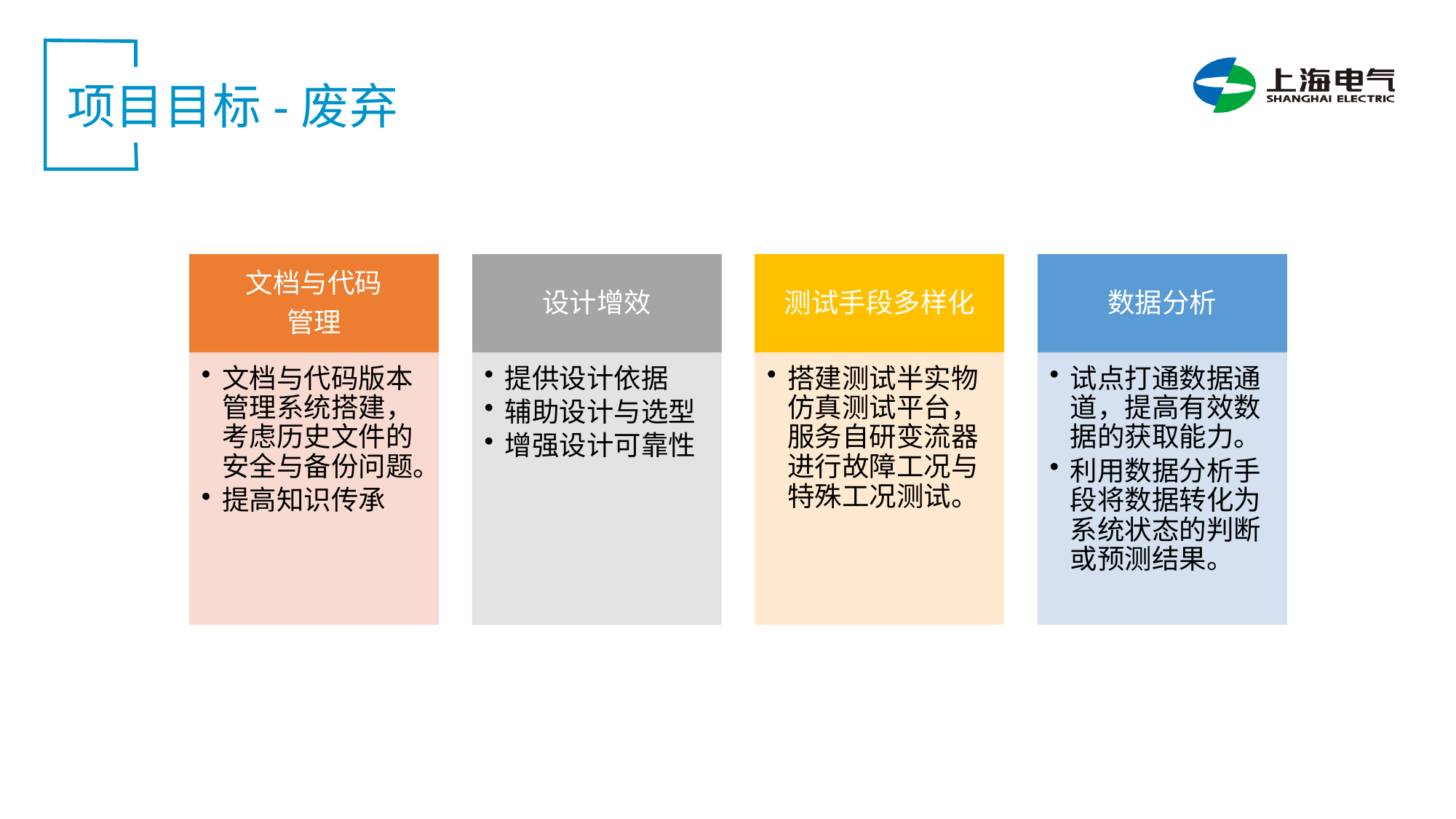

项目目标-废弃
文档与代码
管理
文档与代码版本管理系统搭建，考虑历史文件的安全与备份问题。
提高知识传承
设计增效
提供设计依据
辅助设计与选型
增强设计可靠性
测试手段多样化
搭建测试半实物仿真测试平台，服务自研变流器进行故障工况与特殊工况测试。
数据分析
试点打通数据通道，提高有效数据的获取能力。
利用数据分析手段将数据转化为系统状态的判断或预测结果。